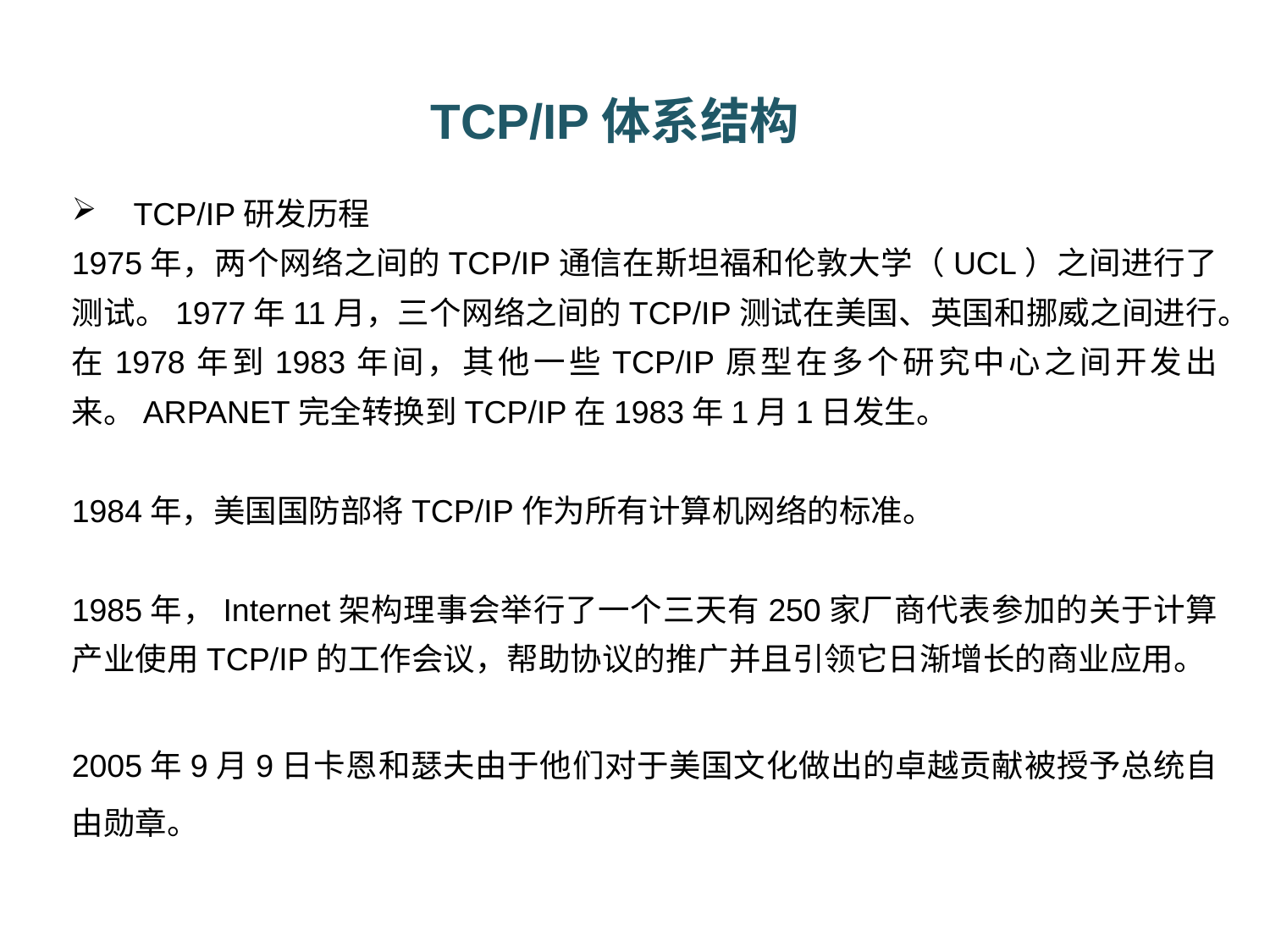

TCP/IP体系结构
TCP/IP研发历程
1975年，两个网络之间的TCP/IP通信在斯坦福和伦敦大学（UCL）之间进行了测试。1977年11月，三个网络之间的TCP/IP测试在美国、英国和挪威之间进行。在1978年到1983年间，其他一些TCP/IP原型在多个研究中心之间开发出来。ARPANET完全转换到TCP/IP在1983年1月1日发生。

1984年，美国国防部将TCP/IP作为所有计算机网络的标准。

1985年，Internet架构理事会举行了一个三天有250家厂商代表参加的关于计算产业使用TCP/IP的工作会议，帮助协议的推广并且引领它日渐增长的商业应用。

2005年9月9日卡恩和瑟夫由于他们对于美国文化做出的卓越贡献被授予总统自由勋章。